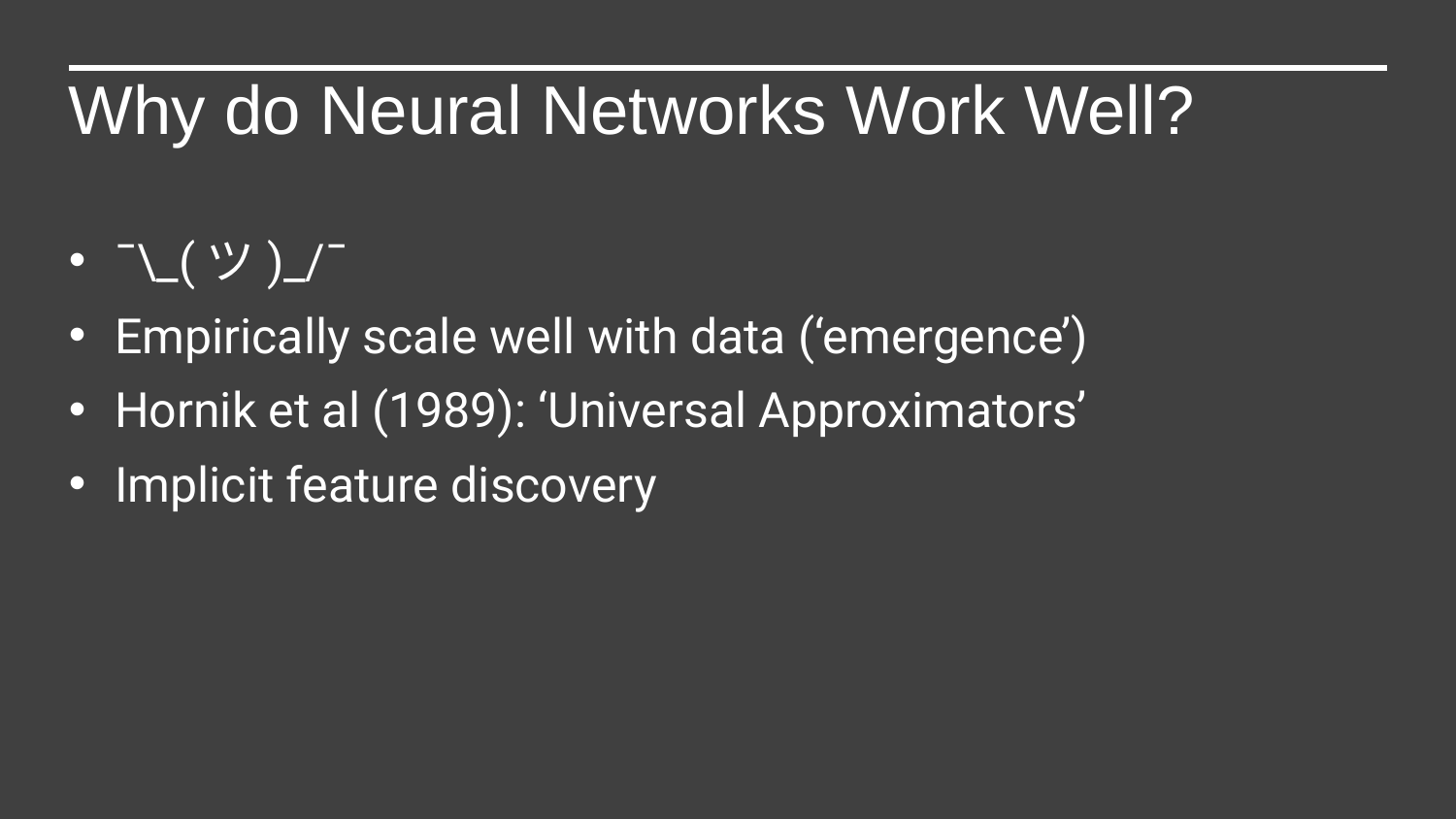

Why do Neural Networks Work Well?
¯\_(ツ)_/¯
Empirically scale well with data (‘emergence’)
Hornik et al (1989): ‘Universal Approximators’
Implicit feature discovery